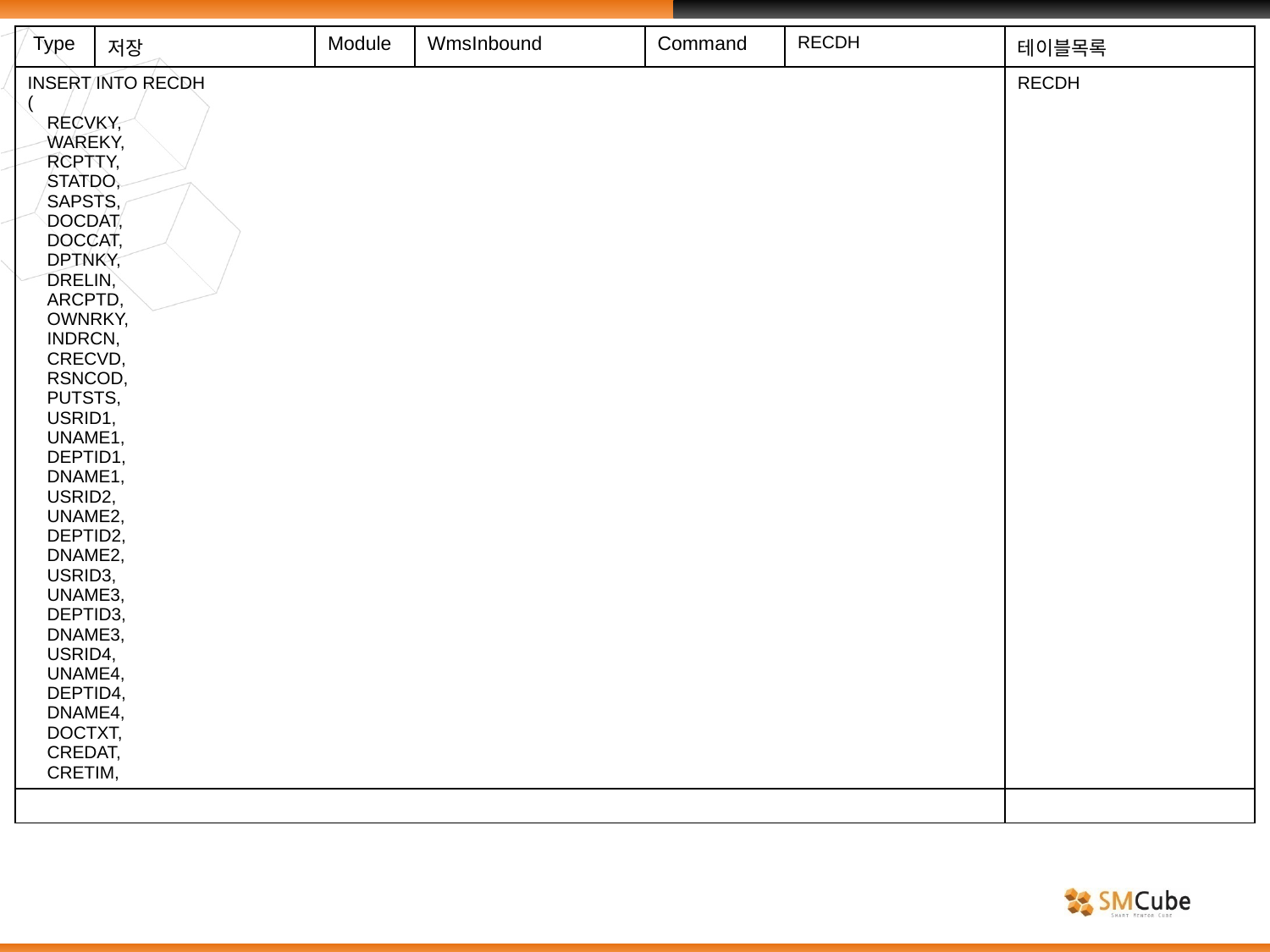

| Type | 저장 | Module | WmsInbound | Command | RECDH | 테이블목록 |
| --- | --- | --- | --- | --- | --- | --- |
| INSERT INTO RECDH ( RECVKY, WAREKY, RCPTTY, STATDO, SAPSTS, DOCDAT, DOCCAT, DPTNKY, DRELIN, ARCPTD, OWNRKY, INDRCN, CRECVD, RSNCOD, PUTSTS, USRID1, UNAME1, DEPTID1, DNAME1, USRID2, UNAME2, DEPTID2, DNAME2, USRID3, UNAME3, DEPTID3, DNAME3, USRID4, UNAME4, DEPTID4, DNAME4, DOCTXT, CREDAT, CRETIM, |  |  |  |  |  | RECDH |
|  |  |  |  |  |  |  |